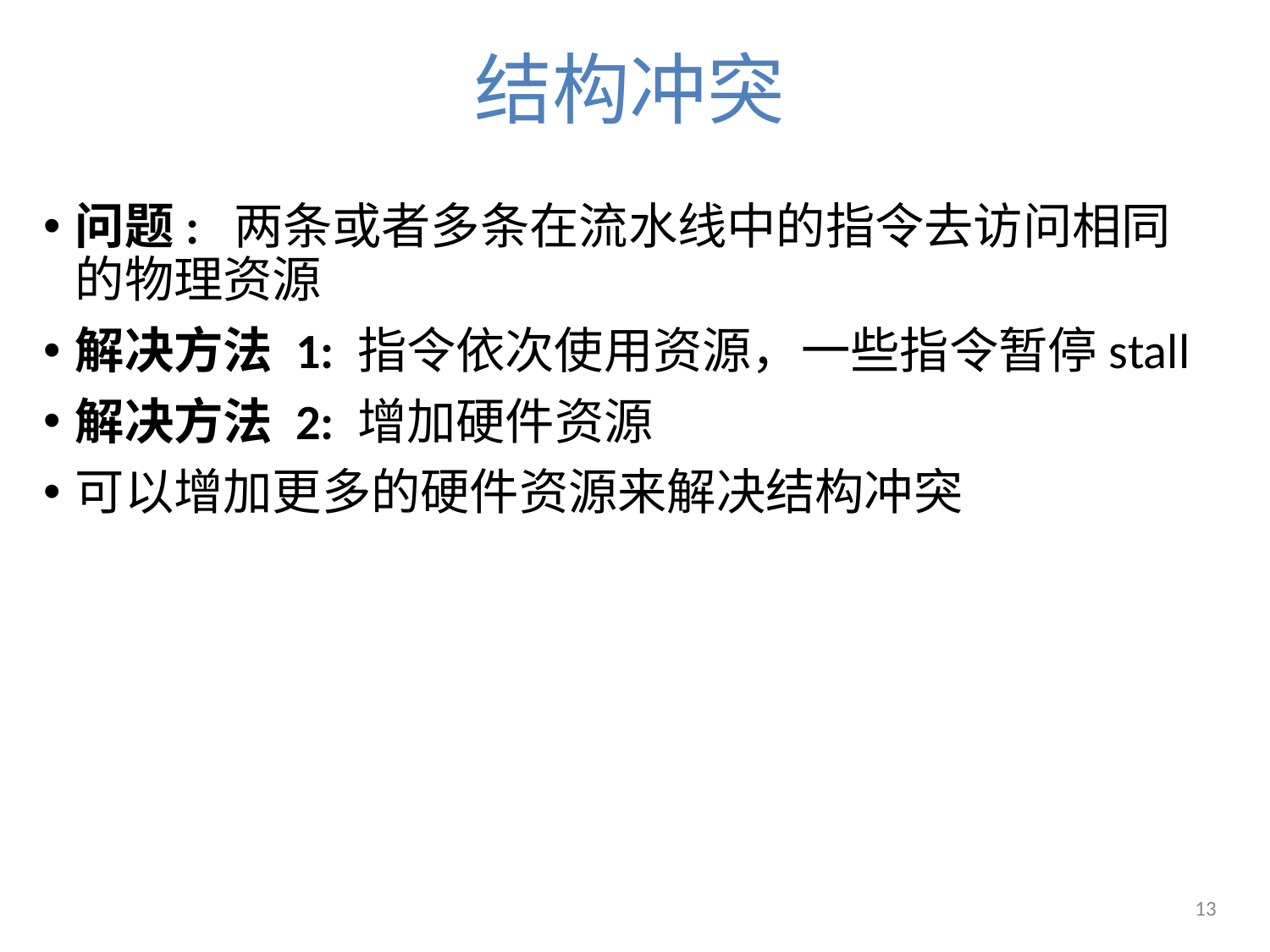

# 结构冲突
问题:  两条或者多条在流水线中的指令去访问相同的物理资源
解决方法 1: 指令依次使用资源，一些指令暂停stall
解决方法 2: 增加硬件资源
可以增加更多的硬件资源来解决结构冲突
13